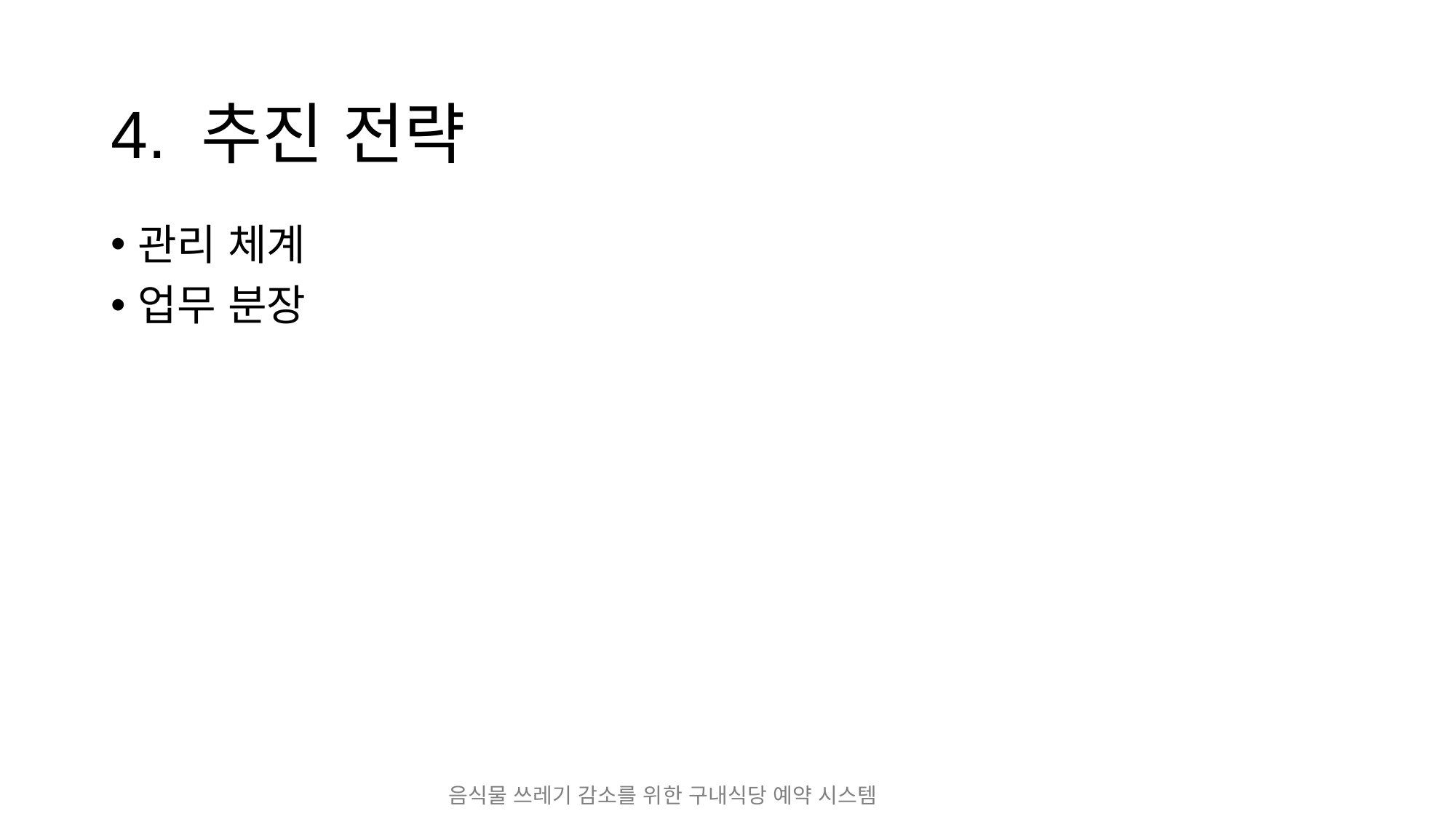

# 4. 추진 전략
관리 체계
업무 분장

음식물 쓰레기 감소를 위한 구내식당 예약 시스템